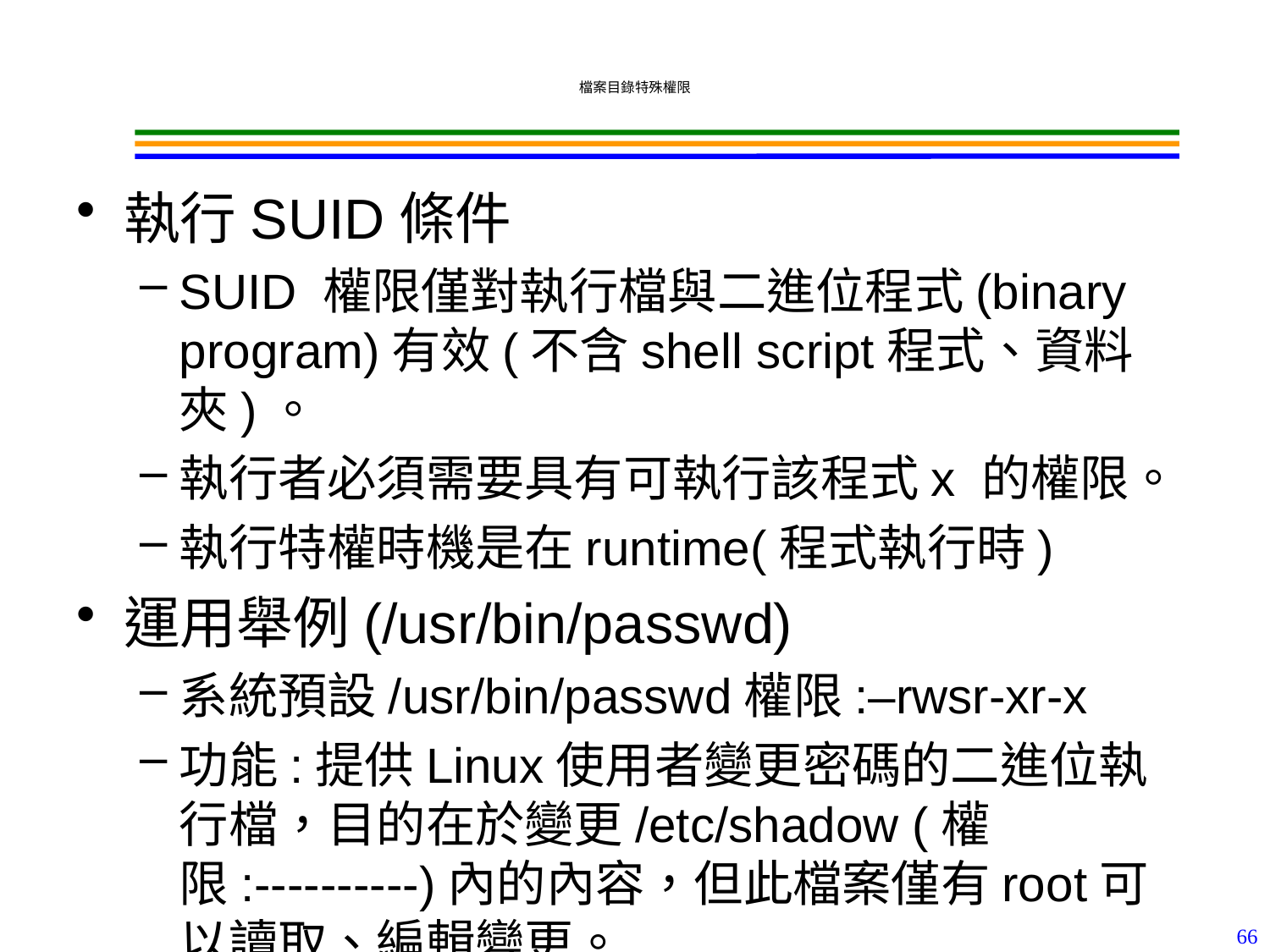

# 檔案目錄特殊權限
執行SUID條件
SUID 權限僅對執行檔與二進位程式(binary program)有效(不含shell script程式、資料夾)。
執行者必須需要具有可執行該程式x 的權限。
執行特權時機是在runtime(程式執行時)
運用舉例(/usr/bin/passwd)
系統預設/usr/bin/passwd權限:–rwsr-xr-x
功能:提供Linux使用者變更密碼的二進位執行檔，目的在於變更/etc/shadow (權限:----------)內的內容，但此檔案僅有root可以讀取、編輯變更。

66